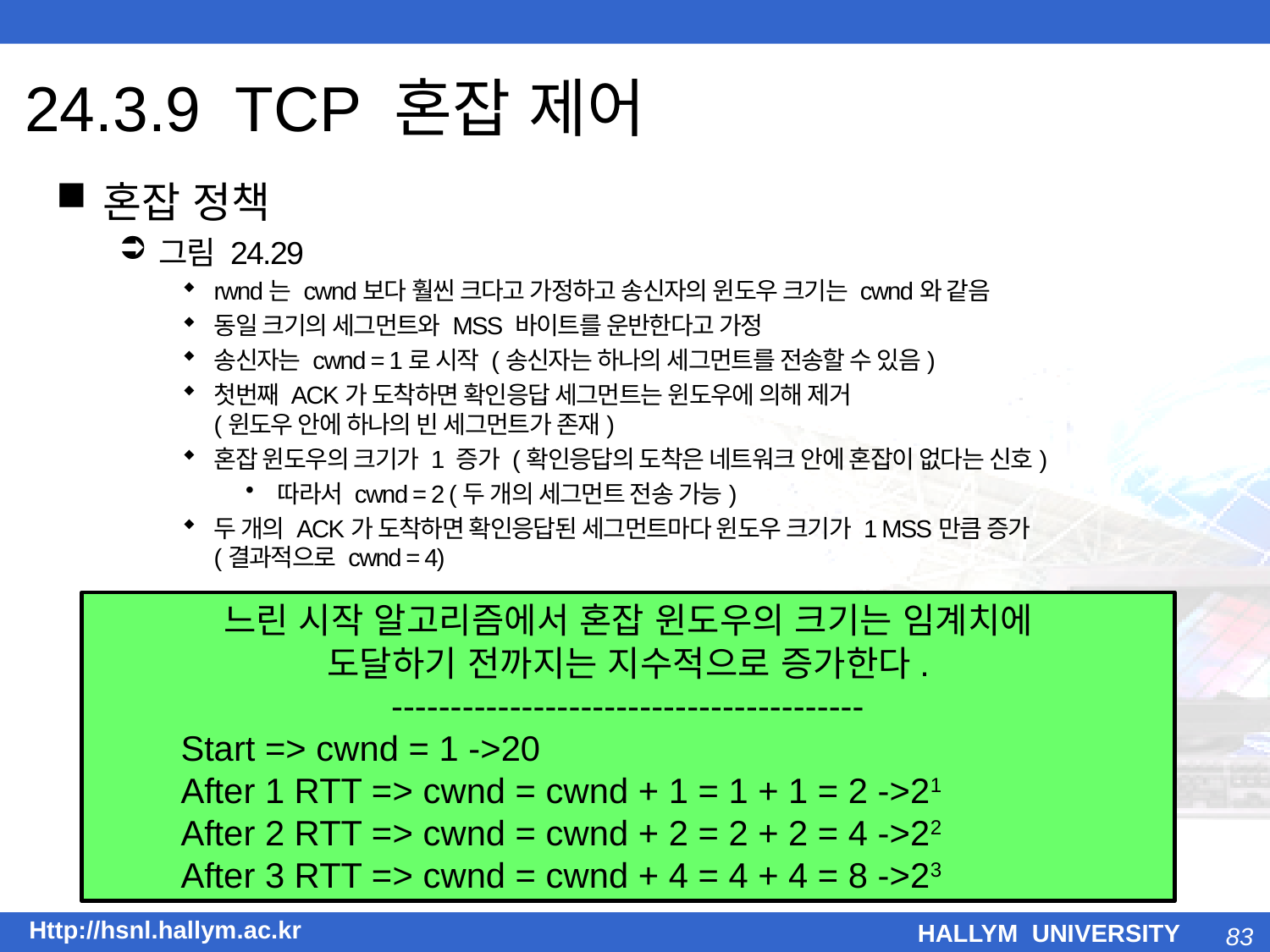

# 24.3.9  TCP 혼잡 제어
혼잡 정책
그림 24.29
rwnd는 cwnd보다 훨씬 크다고 가정하고 송신자의 윈도우 크기는 cwnd와 같음
동일 크기의 세그먼트와 MSS 바이트를 운반한다고 가정
송신자는 cwnd = 1로 시작 (송신자는 하나의 세그먼트를 전송할 수 있음)
첫번째 ACK가 도착하면 확인응답 세그먼트는 윈도우에 의해 제거
(윈도우 안에 하나의 빈 세그먼트가 존재)
혼잡 윈도우의 크기가 1 증가 (확인응답의 도착은 네트워크 안에 혼잡이 없다는 신호)
따라서 cwnd = 2 (두 개의 세그먼트 전송 가능)
두 개의 ACK가 도착하면 확인응답된 세그먼트마다 윈도우 크기가 1 MSS만큼 증가
(결과적으로 cwnd = 4)

느린 시작 알고리즘에서 혼잡 윈도우의 크기는 임계치에
도달하기 전까지는 지수적으로 증가한다.
----------------------------------------
Start => cwnd = 1 ->20
After 1 RTT => cwnd = cwnd + 1 = 1 + 1 = 2 ->21
After 2 RTT => cwnd = cwnd + 2 = 2 + 2 = 4 ->22
After 3 RTT => cwnd = cwnd + 4 = 4 + 4 = 8 ->23
83